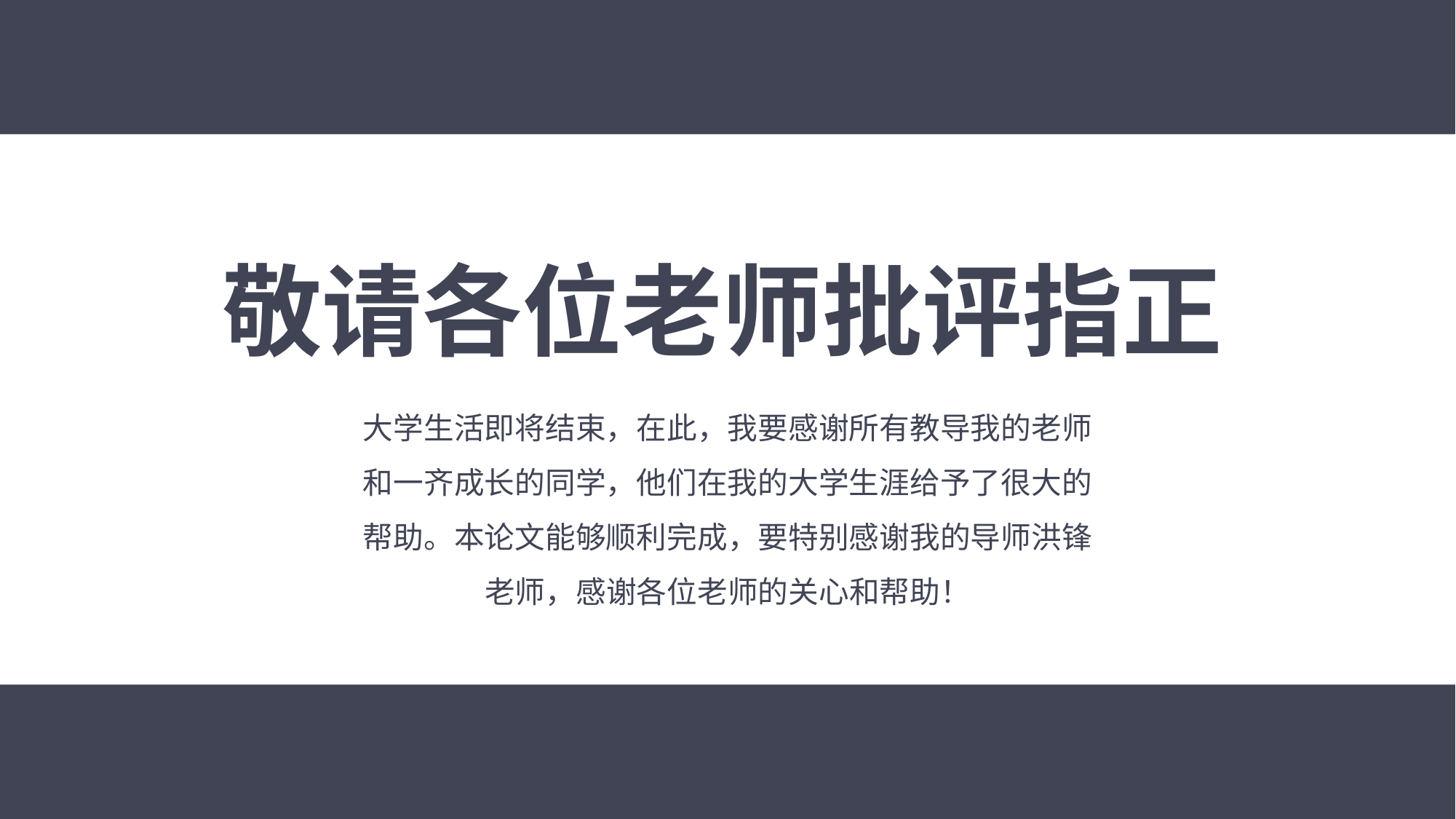

敬请各位老师批评指正
大学生活即将结束，在此，我要感谢所有教导我的老师和一齐成长的同学，他们在我的大学生涯给予了很大的帮助。本论文能够顺利完成，要特别感谢我的导师洪锋老师，感谢各位老师的关心和帮助！